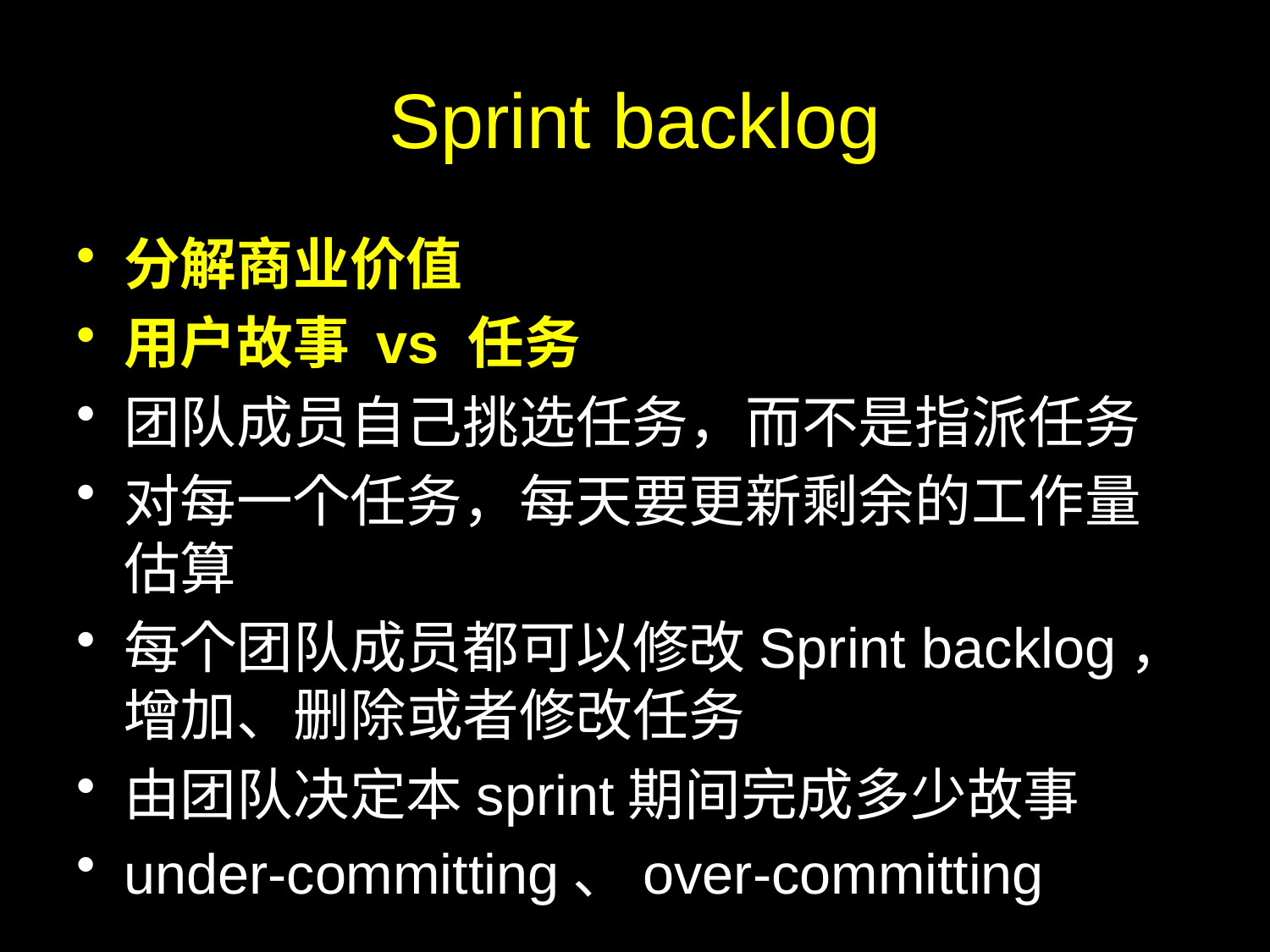

# Sprint backlog
分解商业价值
用户故事 vs 任务
团队成员自己挑选任务，而不是指派任务
对每一个任务，每天要更新剩余的工作量估算
每个团队成员都可以修改Sprint backlog，增加、删除或者修改任务
由团队决定本sprint期间完成多少故事
under-committing、over-committing